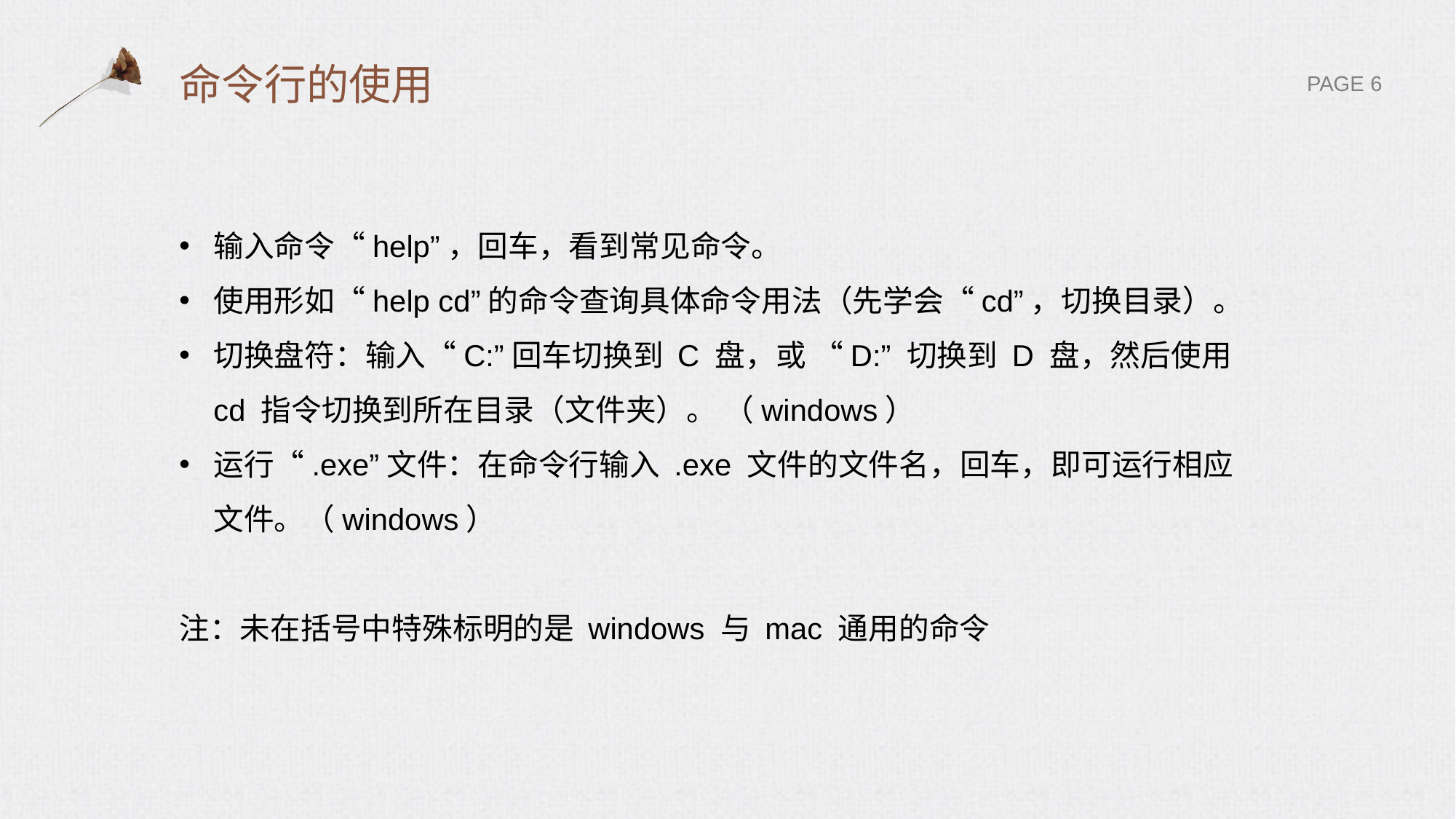

# 命令行的使用
输入命令“help”，回车，看到常见命令。
使用形如“help cd”的命令查询具体命令用法（先学会“cd”，切换目录）。
切换盘符：输入“C:”回车切换到 C 盘，或 “D:” 切换到 D 盘，然后使用 cd 指令切换到所在目录（文件夹）。 （windows）
运行“.exe”文件：在命令行输入 .exe 文件的文件名，回车，即可运行相应文件。（windows）

注：未在括号中特殊标明的是 windows 与 mac 通用的命令